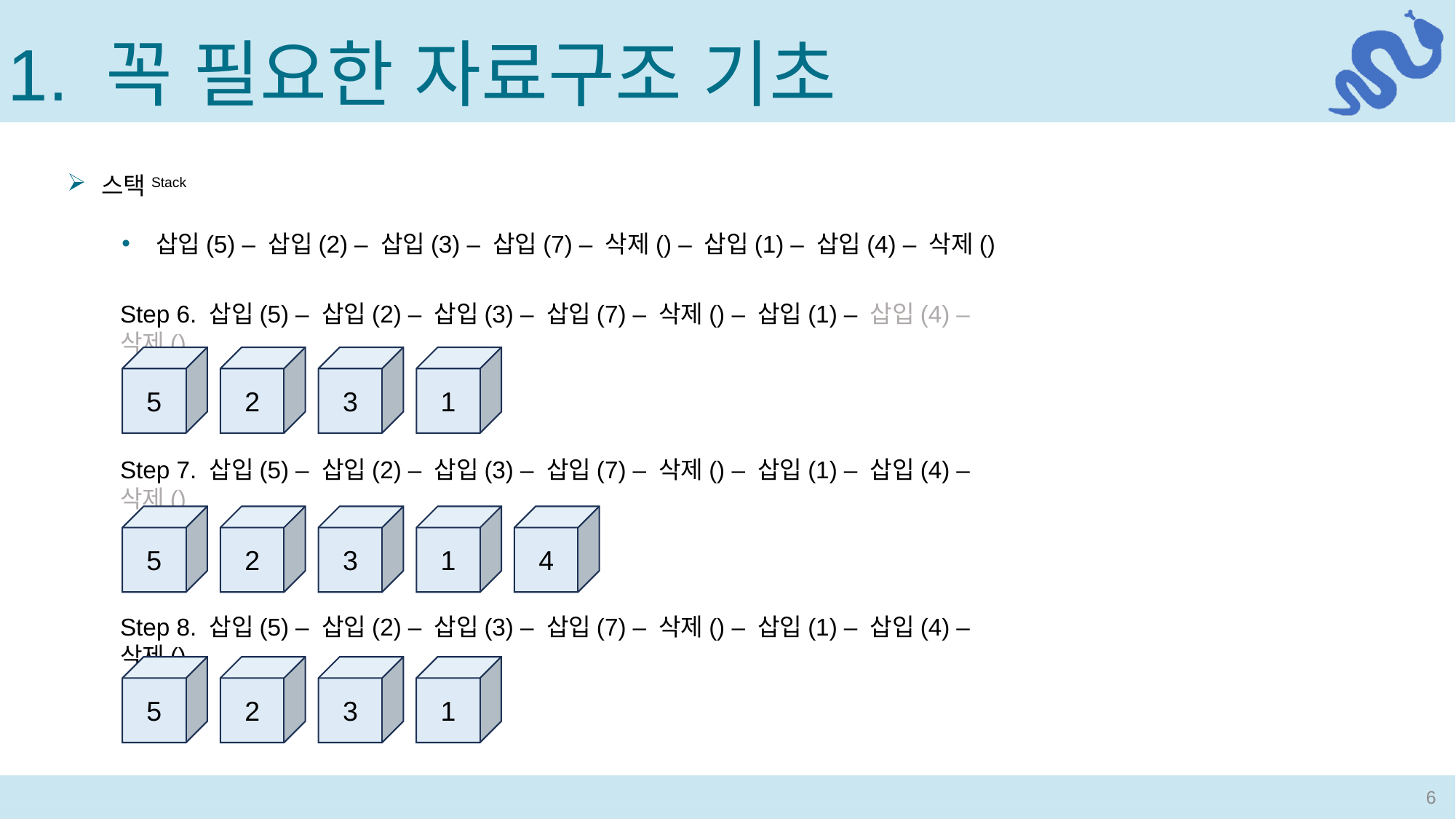

1. 꼭 필요한 자료구조 기초
스택Stack
삽입(5) – 삽입(2) – 삽입(3) – 삽입(7) – 삭제() – 삽입(1) – 삽입(4) – 삭제()
Step 6. 삽입(5) – 삽입(2) – 삽입(3) – 삽입(7) – 삭제() – 삽입(1) – 삽입(4) – 삭제()
1
3
2
5
Step 7. 삽입(5) – 삽입(2) – 삽입(3) – 삽입(7) – 삭제() – 삽입(1) – 삽입(4) – 삭제()

4
3
1
2
5
Step 8. 삽입(5) – 삽입(2) – 삽입(3) – 삽입(7) – 삭제() – 삽입(1) – 삽입(4) – 삭제()

1
3
2
5
6